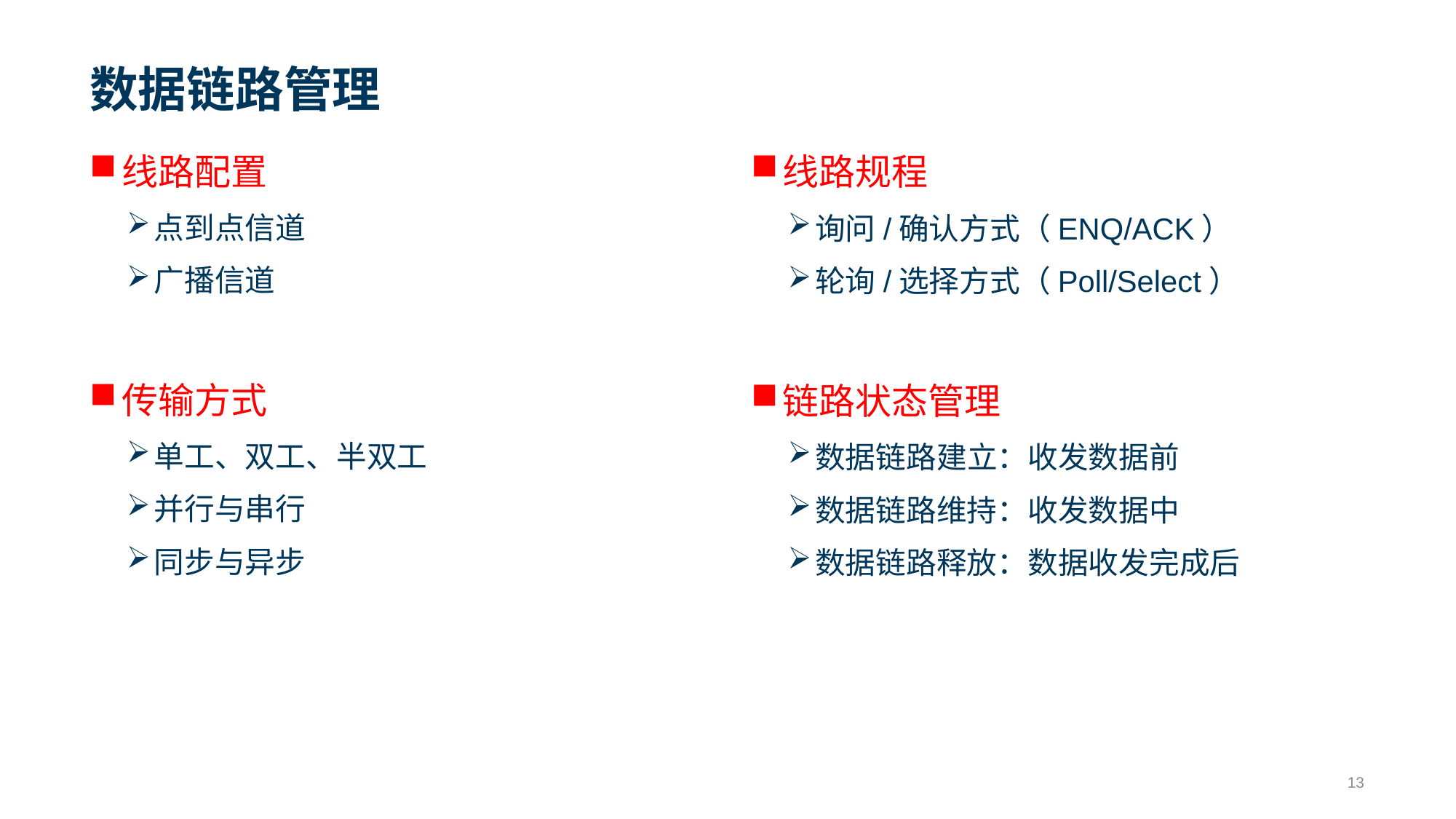

# 数据链路管理
线路配置
点到点信道
广播信道

传输方式
单工、双工、半双工
并行与串行
同步与异步

线路规程
询问/确认方式（ENQ/ACK）
轮询/选择方式（Poll/Select）

链路状态管理
数据链路建立：收发数据前
数据链路维持：收发数据中
数据链路释放：数据收发完成后

13